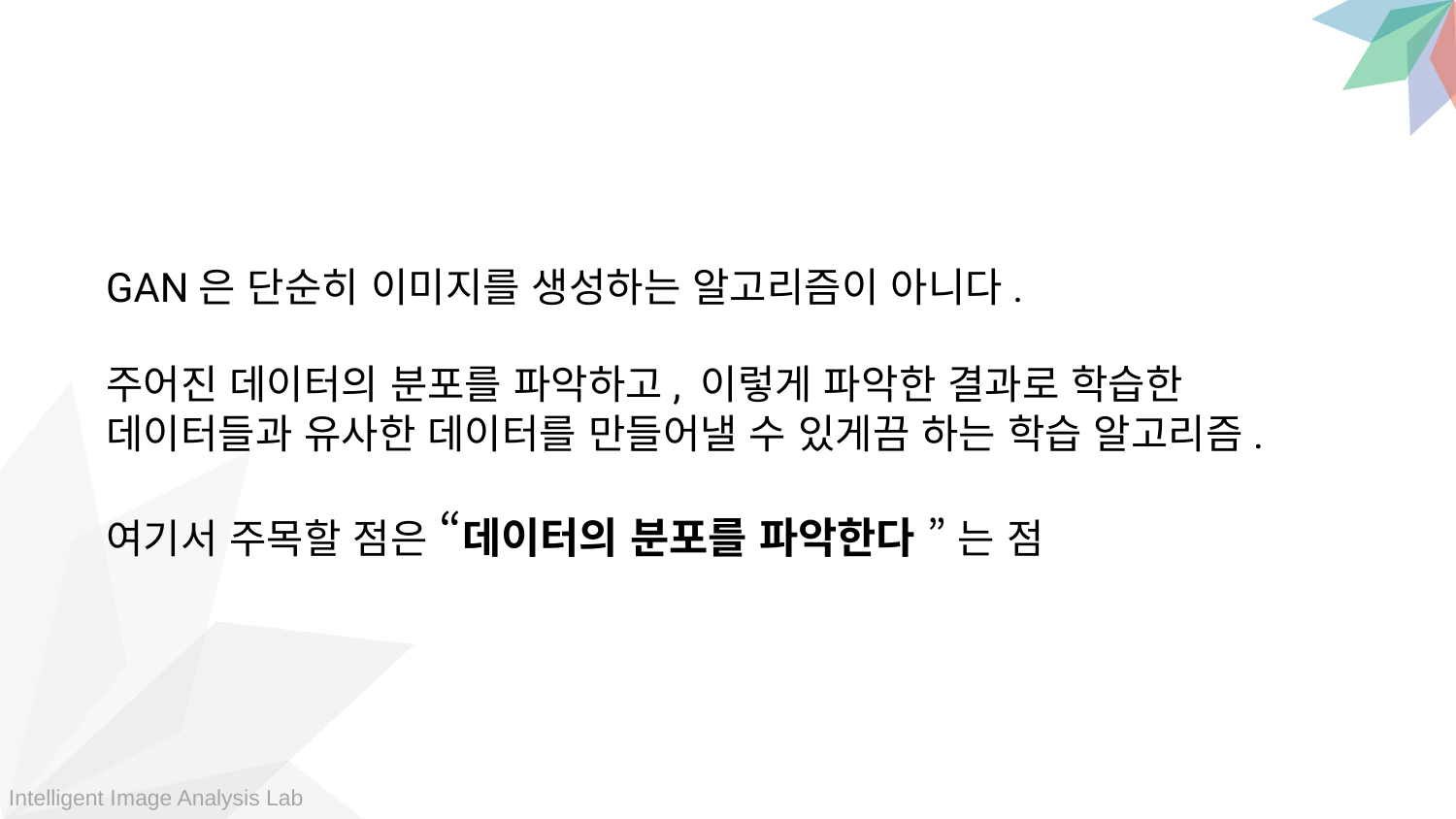

GAN은 단순히 이미지를 생성하는 알고리즘이 아니다.

주어진 데이터의 분포를 파악하고, 이렇게 파악한 결과로 학습한 데이터들과 유사한 데이터를 만들어낼 수 있게끔 하는 학습 알고리즘.

여기서 주목할 점은 “데이터의 분포를 파악한다 ” 는 점